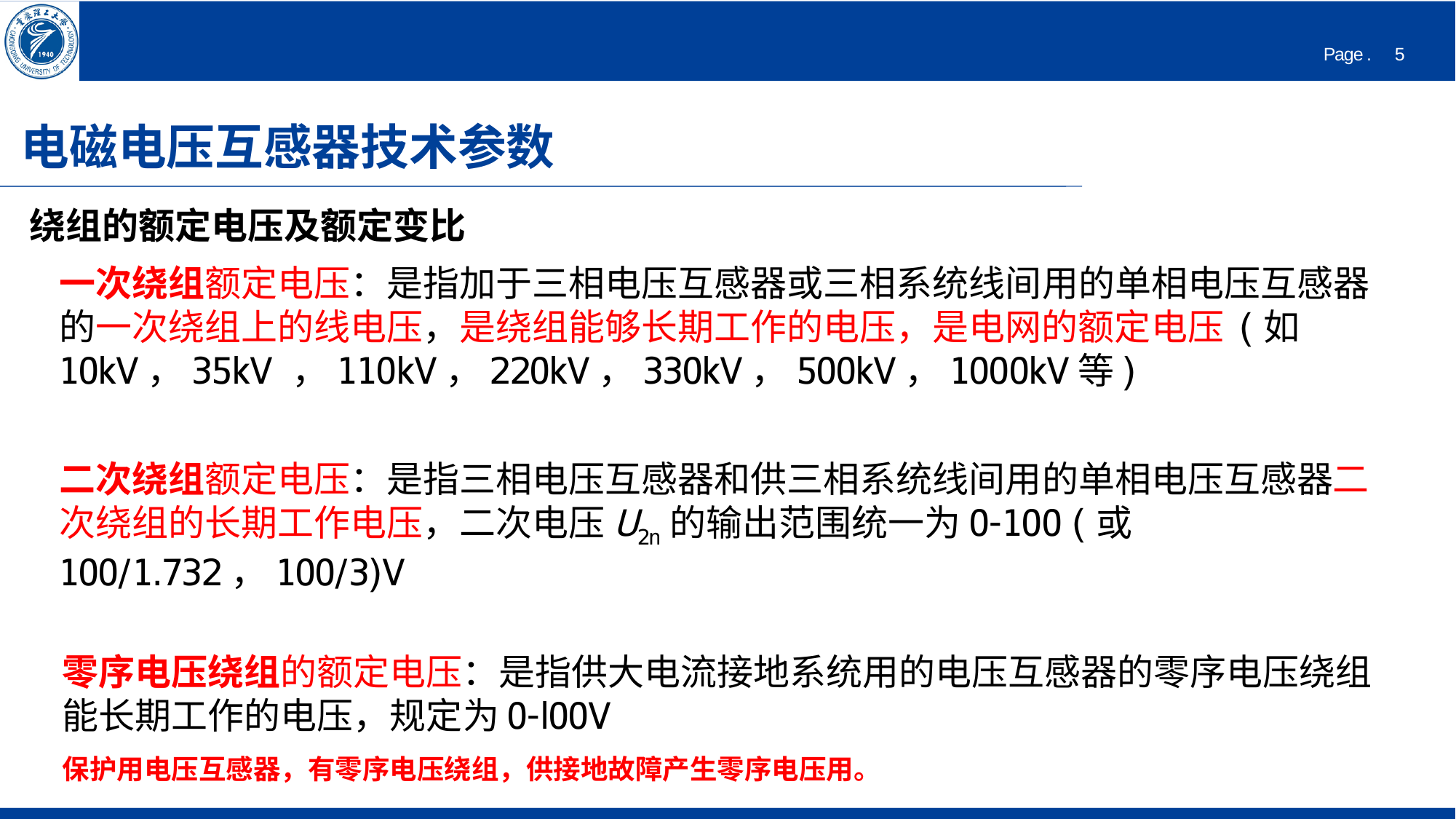

# 电磁电压互感器技术参数
绕组的额定电压及额定变比
一次绕组额定电压：是指加于三相电压互感器或三相系统线间用的单相电压互感器的一次绕组上的线电压，是绕组能够长期工作的电压，是电网的额定电压 (如10kV，35kV ，110kV，220kV，330kV，500kV，1000kV等)
二次绕组额定电压：是指三相电压互感器和供三相系统线间用的单相电压互感器二次绕组的长期工作电压，二次电压U2n的输出范围统一为0-100 (或100/1.732，100/3)V
零序电压绕组的额定电压：是指供大电流接地系统用的电压互感器的零序电压绕组能长期工作的电压，规定为0-l00V
保护用电压互感器，有零序电压绕组，供接地故障产生零序电压用。